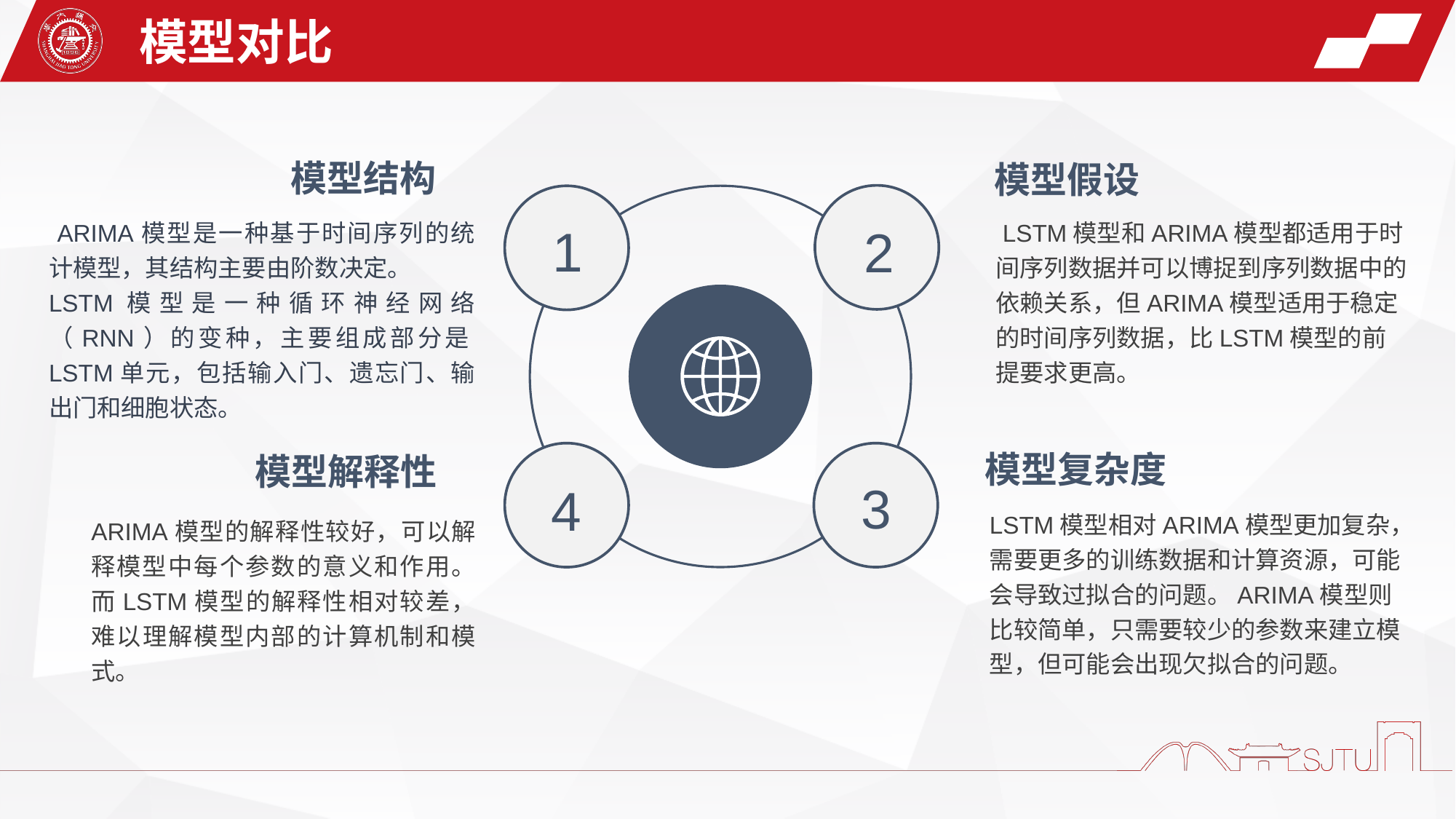

模型对比
模型结构
模型假设

1
2

3
4
 ARIMA模型是一种基于时间序列的统计模型，其结构主要由阶数决定。
LSTM模型是一种循环神经网络（RNN）的变种，主要组成部分是LSTM单元，包括输入门、遗忘门、输出门和细胞状态。
 LSTM模型和ARIMA模型都适用于时间序列数据并可以博捉到序列数据中的依赖关系，但ARIMA模型适用于稳定的时间序列数据，比LSTM模型的前提要求更高。
模型复杂度
模型解释性
LSTM模型相对ARIMA模型更加复杂，需要更多的训练数据和计算资源，可能会导致过拟合的问题。ARIMA模型则比较简单，只需要较少的参数来建立模型，但可能会出现欠拟合的问题。
ARIMA模型的解释性较好，可以解释模型中每个参数的意义和作用。而LSTM模型的解释性相对较差，难以理解模型内部的计算机制和模式。